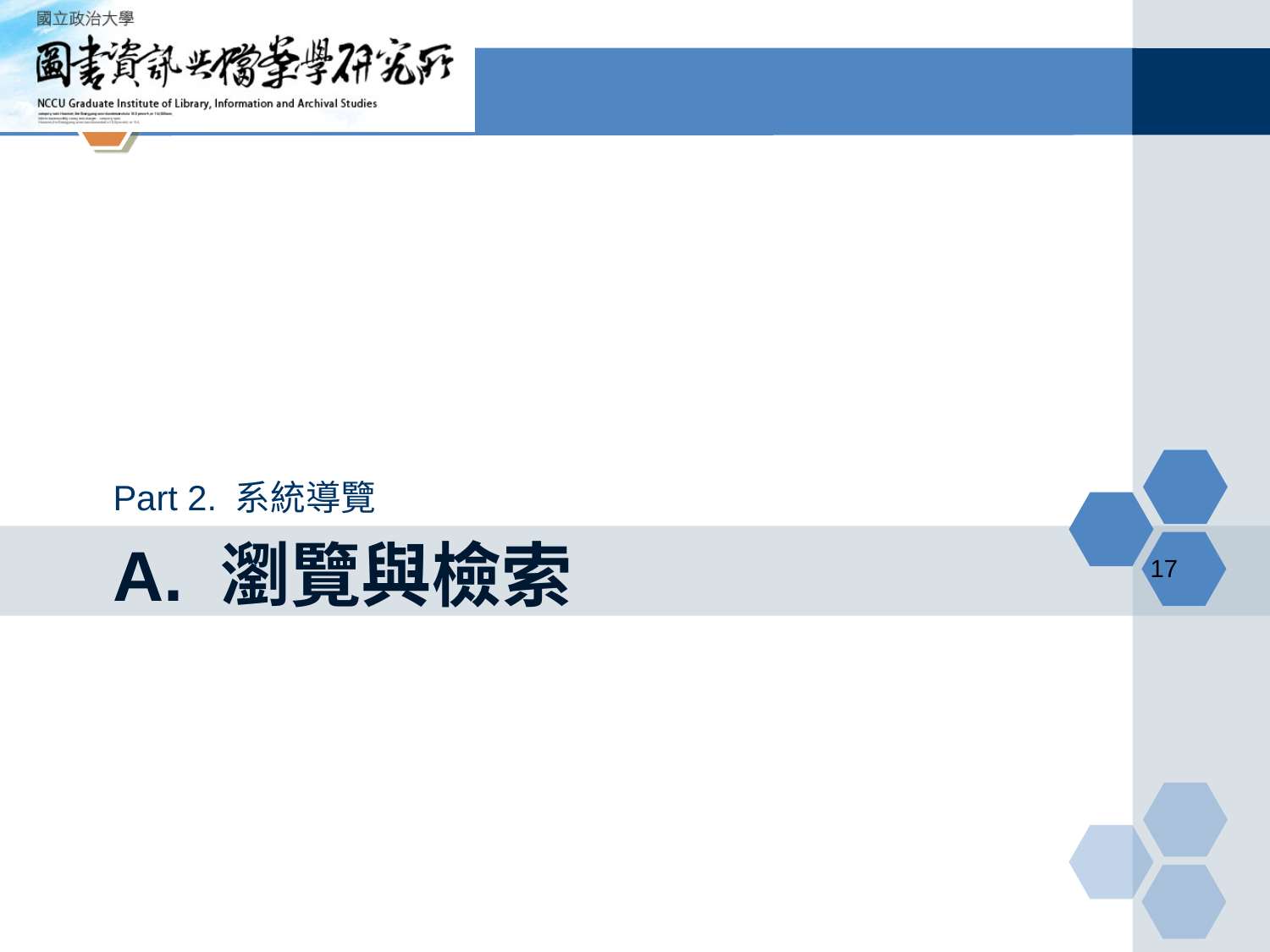

Part 2. 系統導覽
# A. 瀏覽與檢索
17